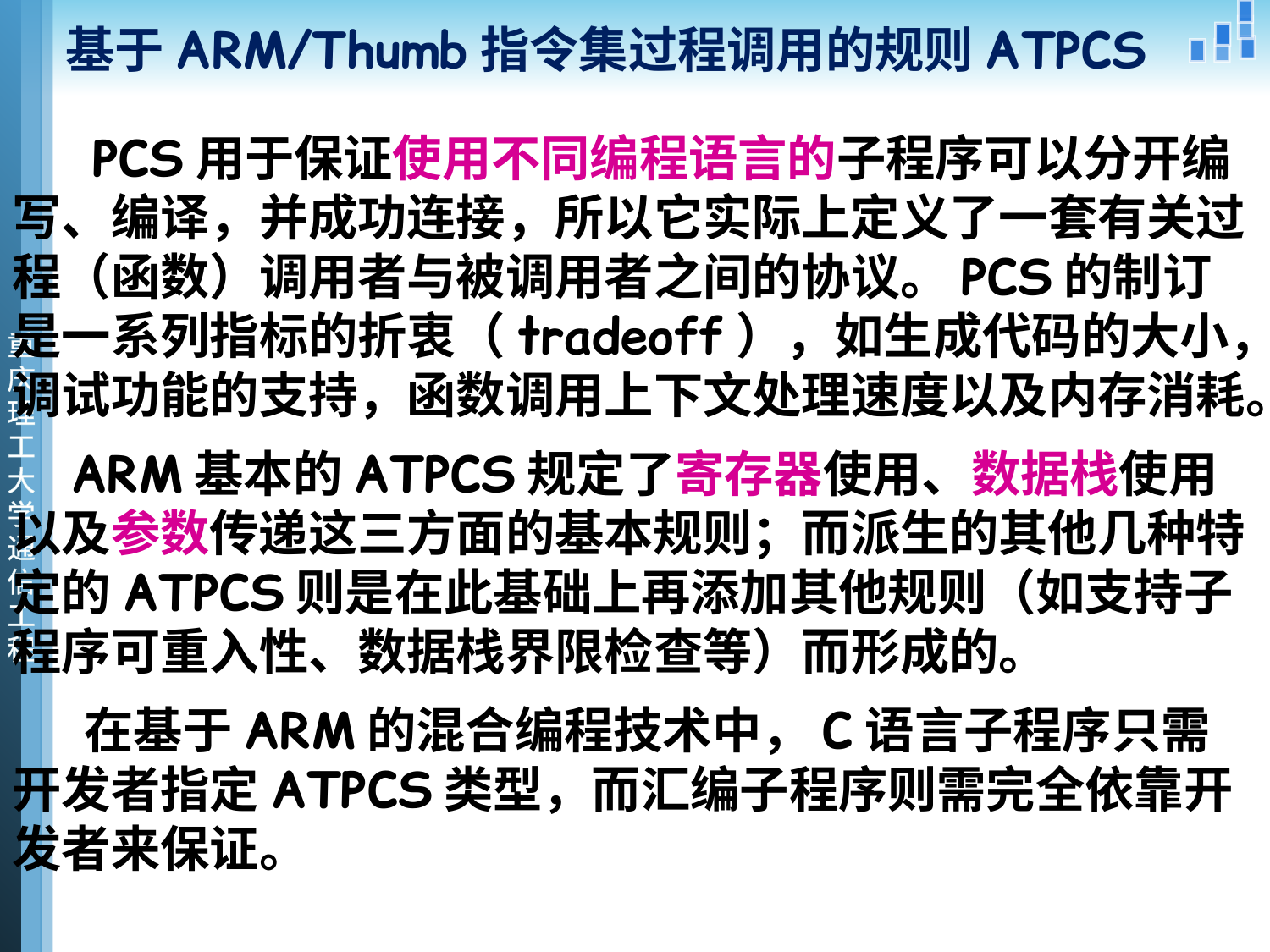

# 基于ARM/Thumb指令集过程调用的规则ATPCS
  PCS用于保证使用不同编程语言的子程序可以分开编写、编译，并成功连接，所以它实际上定义了一套有关过程（函数）调用者与被调用者之间的协议。PCS的制订是一系列指标的折衷（tradeoff），如生成代码的大小，调试功能的支持，函数调用上下文处理速度以及内存消耗。
 ARM基本的ATPCS规定了寄存器使用、数据栈使用以及参数传递这三方面的基本规则；而派生的其他几种特定的ATPCS则是在此基础上再添加其他规则（如支持子程序可重入性、数据栈界限检查等）而形成的。
  在基于ARM的混合编程技术中，C语言子程序只需开发者指定ATPCS类型，而汇编子程序则需完全依靠开发者来保证。